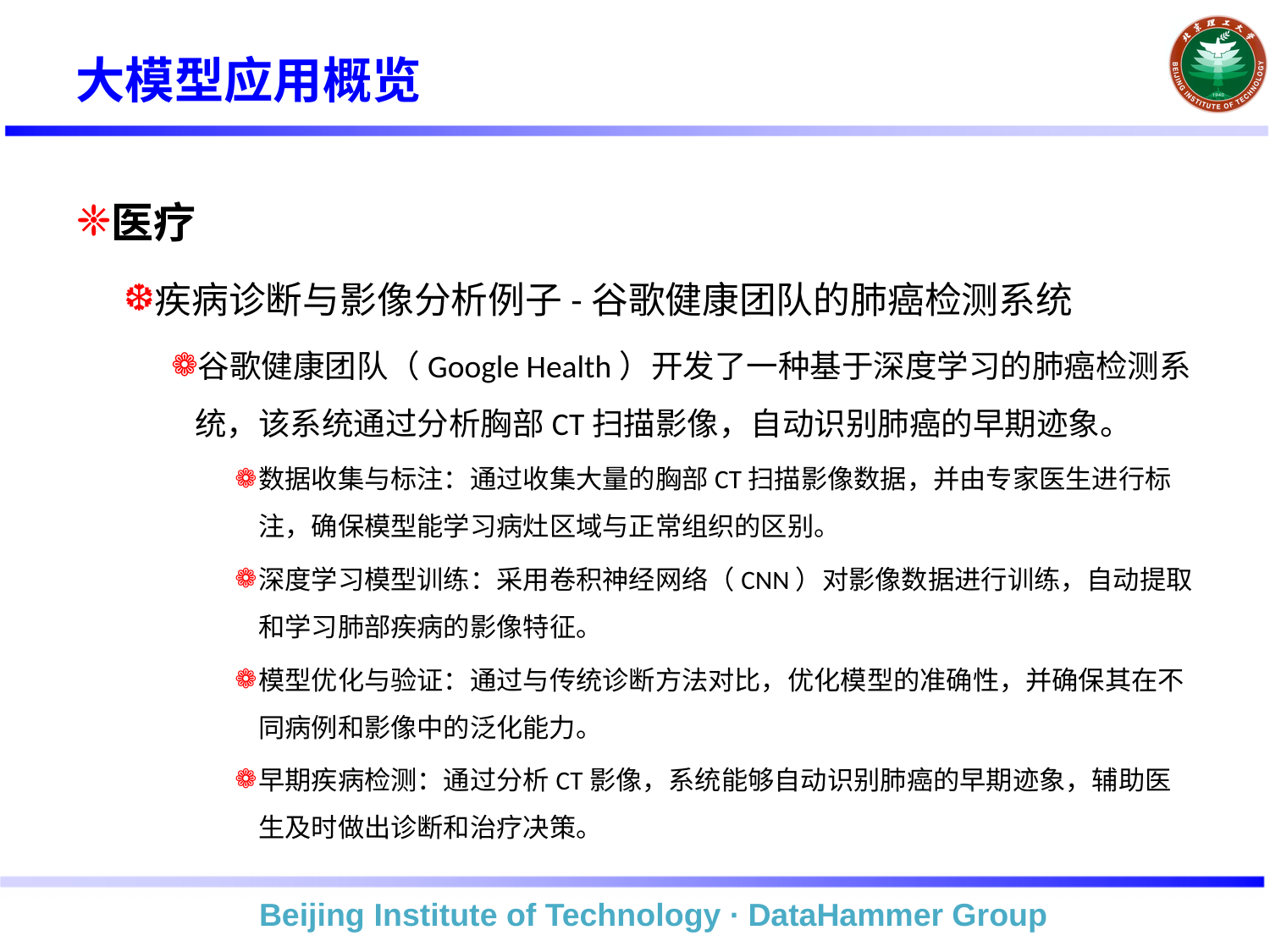

# 大模型应用概览
医疗
疾病诊断与影像分析例子-谷歌健康团队的肺癌检测系统
谷歌健康团队（Google Health）开发了一种基于深度学习的肺癌检测系统，该系统通过分析胸部CT扫描影像，自动识别肺癌的早期迹象。
数据收集与标注：通过收集大量的胸部CT扫描影像数据，并由专家医生进行标注，确保模型能学习病灶区域与正常组织的区别。
深度学习模型训练：采用卷积神经网络（CNN）对影像数据进行训练，自动提取和学习肺部疾病的影像特征。
模型优化与验证：通过与传统诊断方法对比，优化模型的准确性，并确保其在不同病例和影像中的泛化能力。
早期疾病检测：通过分析CT影像，系统能够自动识别肺癌的早期迹象，辅助医生及时做出诊断和治疗决策。